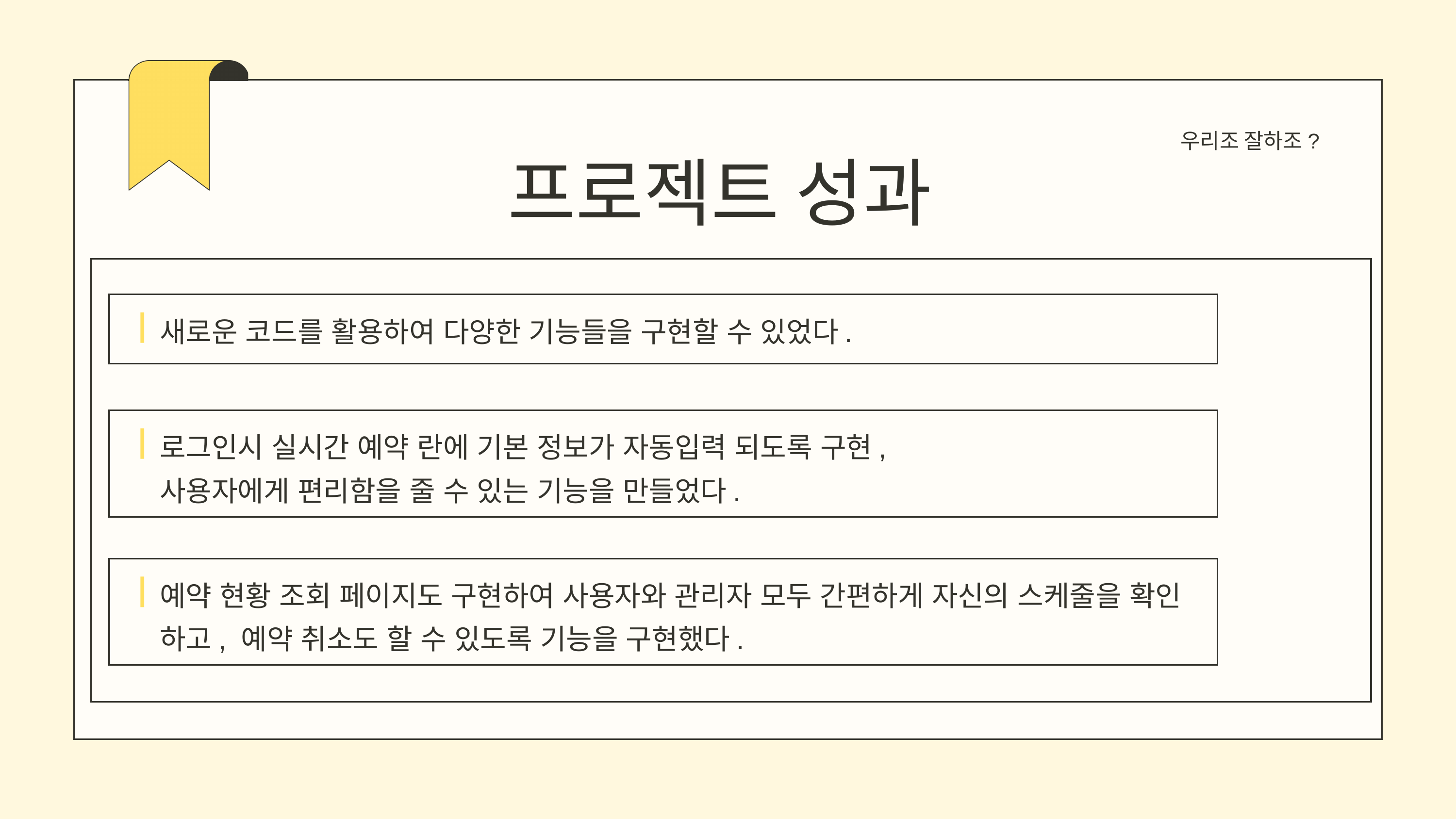

우리조 잘하조?
프로젝트 성과

새로운 코드를 활용하여 다양한 기능들을 구현할 수 있었다.

로그인시 실시간 예약 란에 기본 정보가 자동입력 되도록 구현,
사용자에게 편리함을 줄 수 있는 기능을 만들었다.

예약 현황 조회 페이지도 구현하여 사용자와 관리자 모두 간편하게 자신의 스케줄을 확인 하고, 예약 취소도 할 수 있도록 기능을 구현했다.